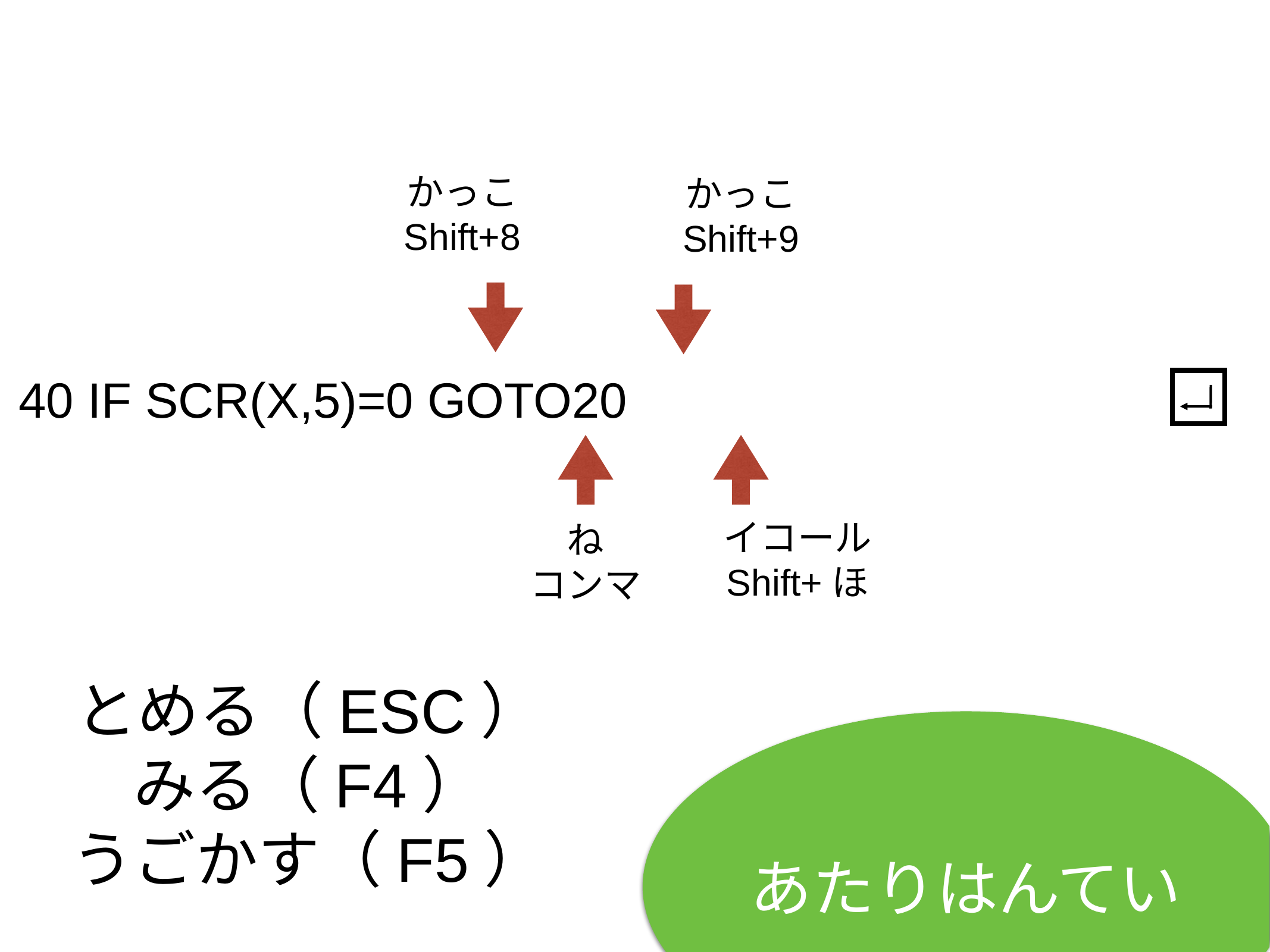

かっこ
Shift+8
かっこ
Shift+9

40 IF SCR(X,5)=0 GOTO20

イコール
Shift+ほ
ね
コンマ
# とめる（ESC）
みる（F4）
うごかす（F5）
あたりはんてい